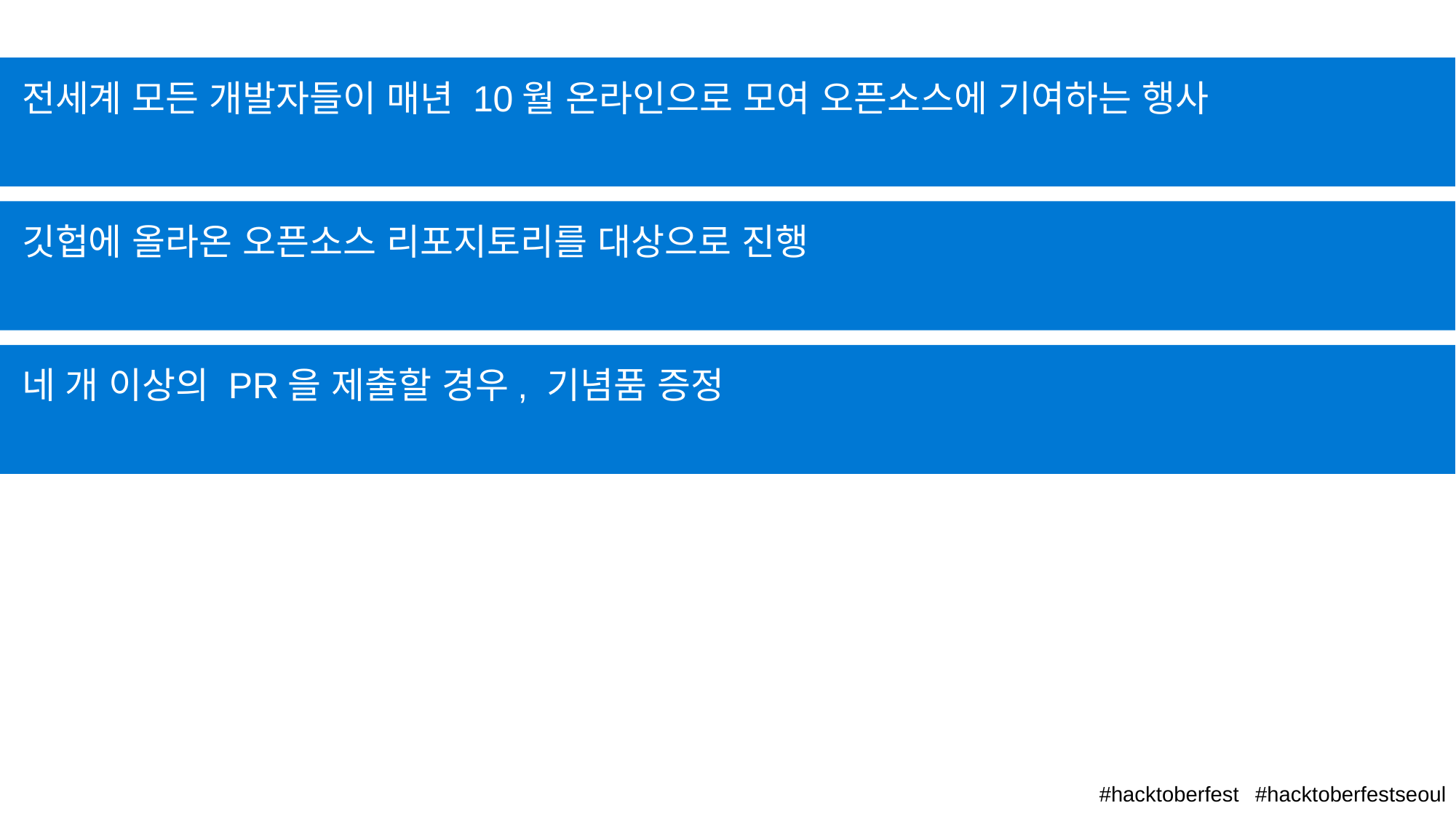

전세계 모든 개발자들이 매년 10월 온라인으로 모여 오픈소스에 기여하는 행사
깃헙에 올라온 오픈소스 리포지토리를 대상으로 진행
네 개 이상의 PR을 제출할 경우, 기념품 증정